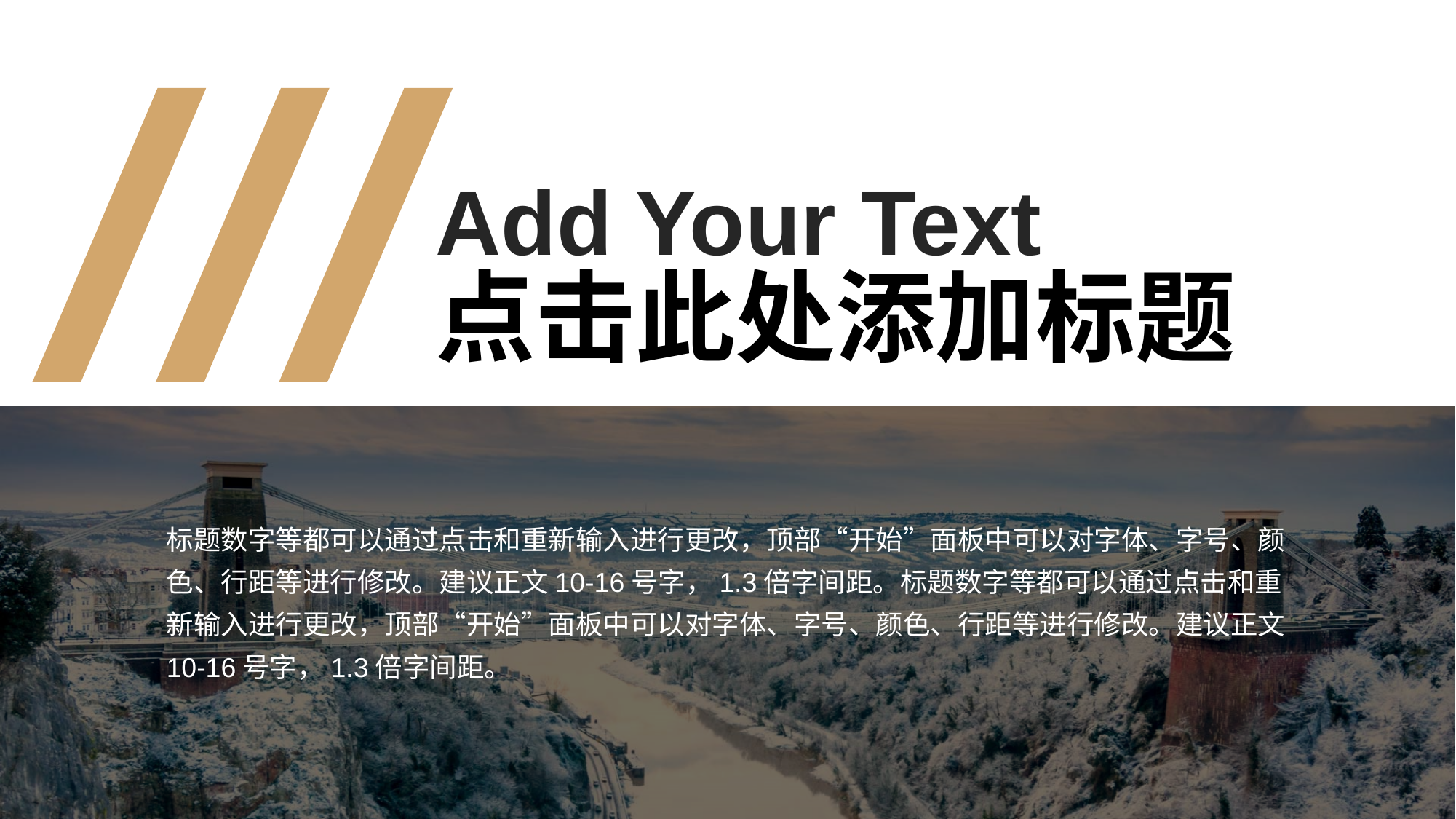

Add Your Text
点击此处添加标题
标题数字等都可以通过点击和重新输入进行更改，顶部“开始”面板中可以对字体、字号、颜色、行距等进行修改。建议正文10-16号字，1.3倍字间距。标题数字等都可以通过点击和重新输入进行更改，顶部“开始”面板中可以对字体、字号、颜色、行距等进行修改。建议正文10-16号字，1.3倍字间距。